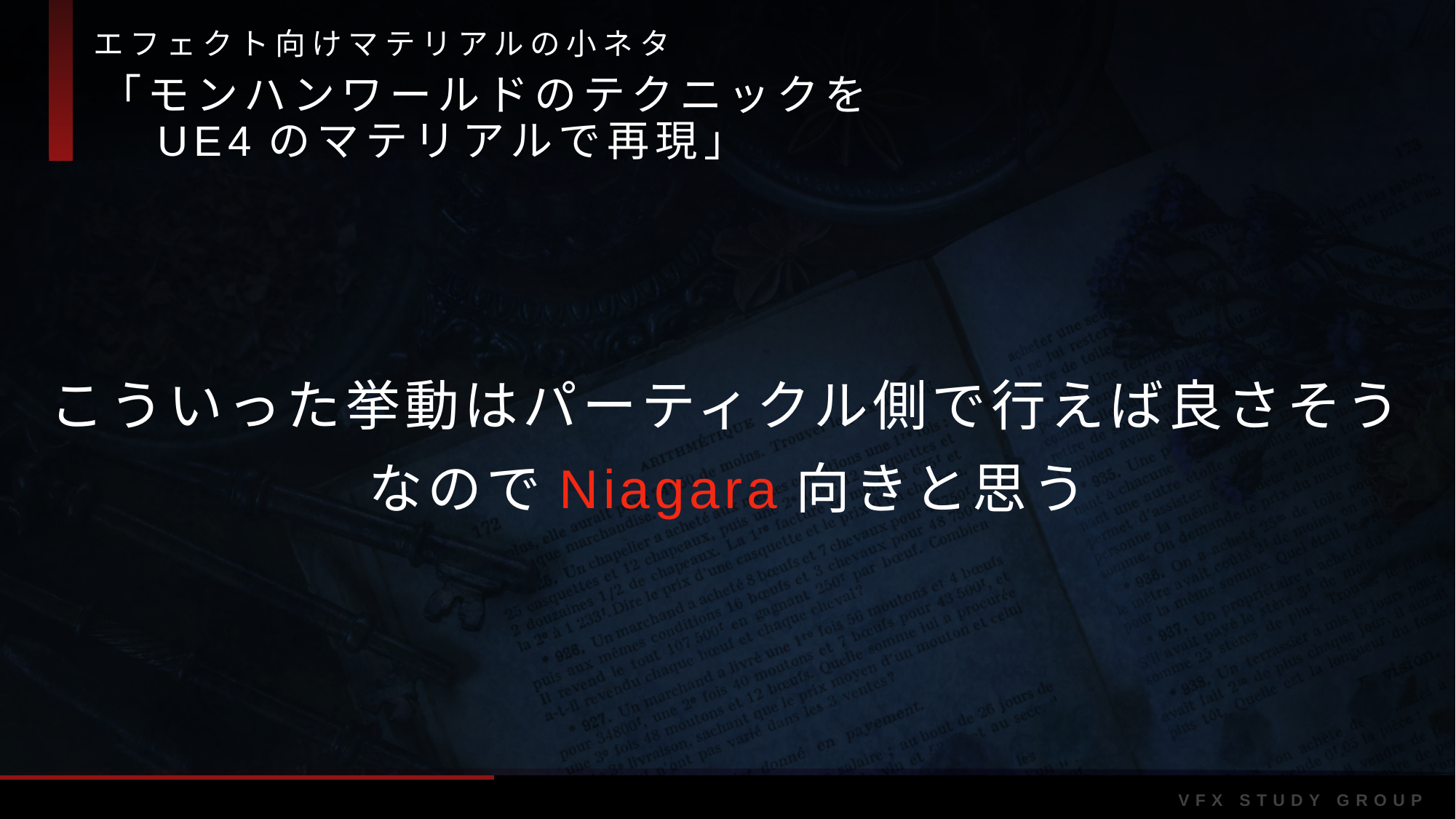

「モンハンワールドのテクニックを
　UE4のマテリアルで再現」
こういった挙動はパーティクル側で行えば良さそう
なのでNiagara向きと思う